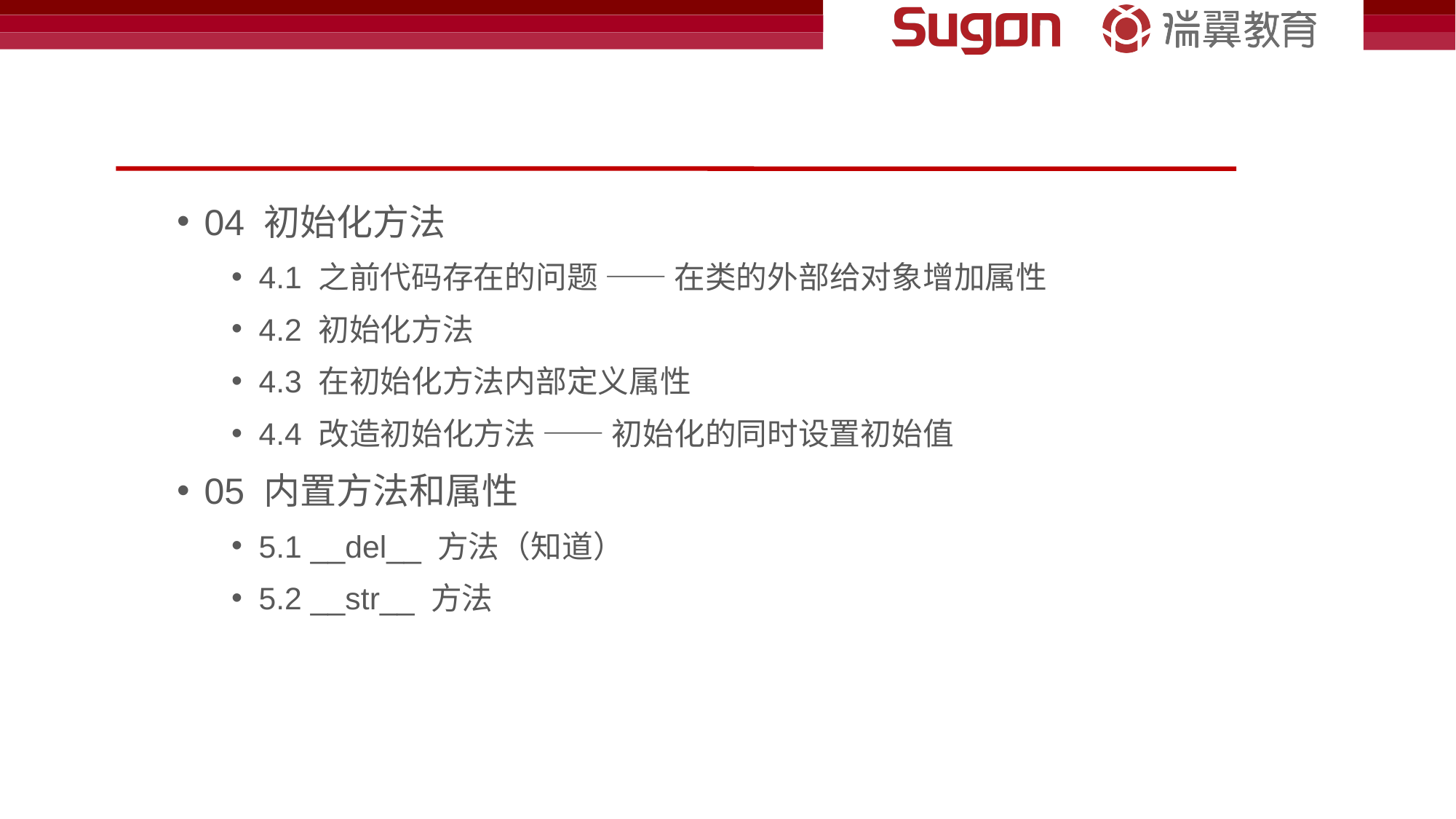

#
04 初始化方法
4.1 之前代码存在的问题 —— 在类的外部给对象增加属性
4.2 初始化方法
4.3 在初始化方法内部定义属性
4.4 改造初始化方法 —— 初始化的同时设置初始值
05 内置方法和属性
5.1 __del__ 方法（知道）
5.2 __str__ 方法